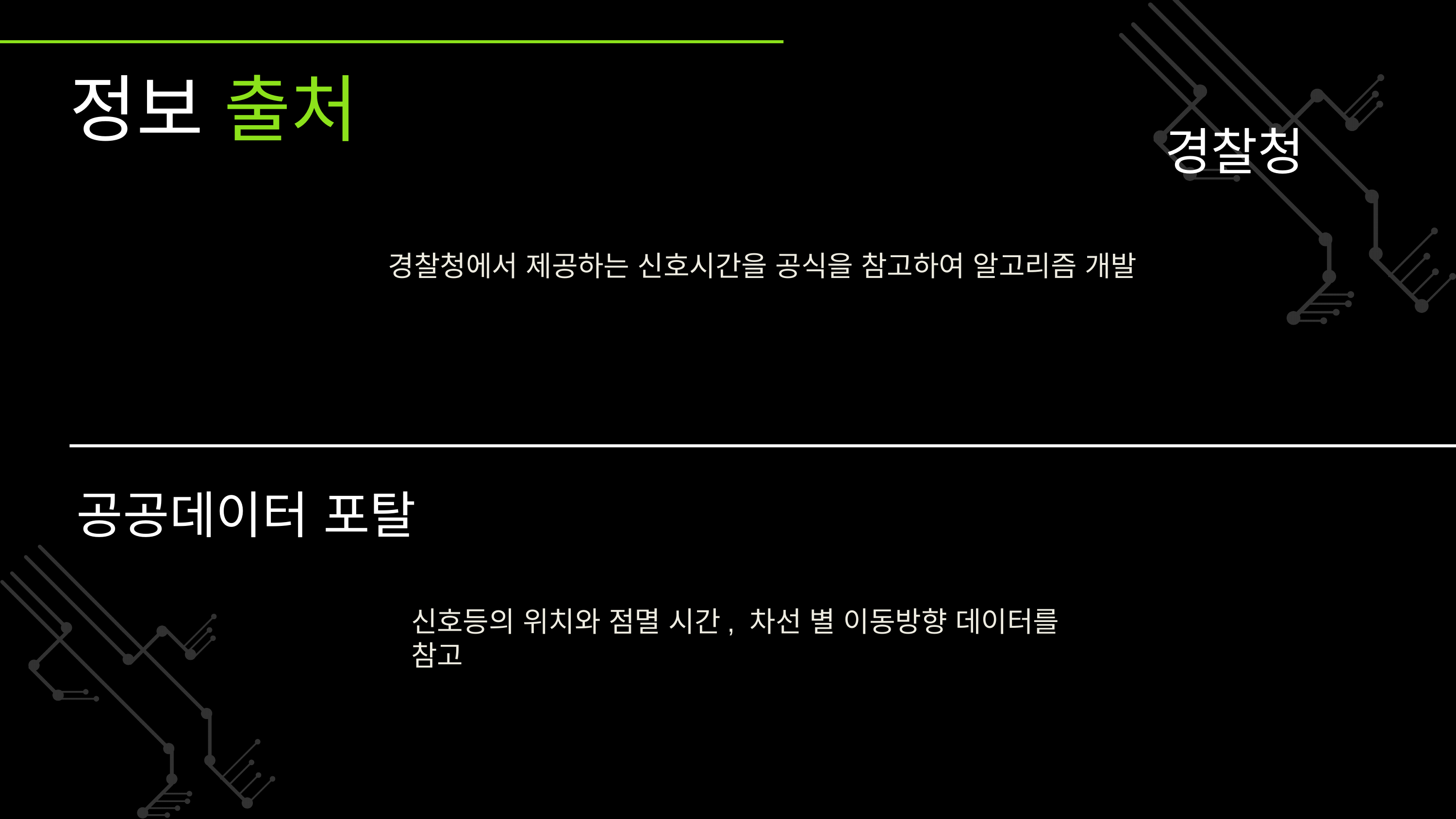

정보 출처
경찰청
경찰청에서 제공하는 신호시간을 공식을 참고하여 알고리즘 개발

공공데이터 포탈

신호등의 위치와 점멸 시간, 차선 별 이동방향 데이터를 참고